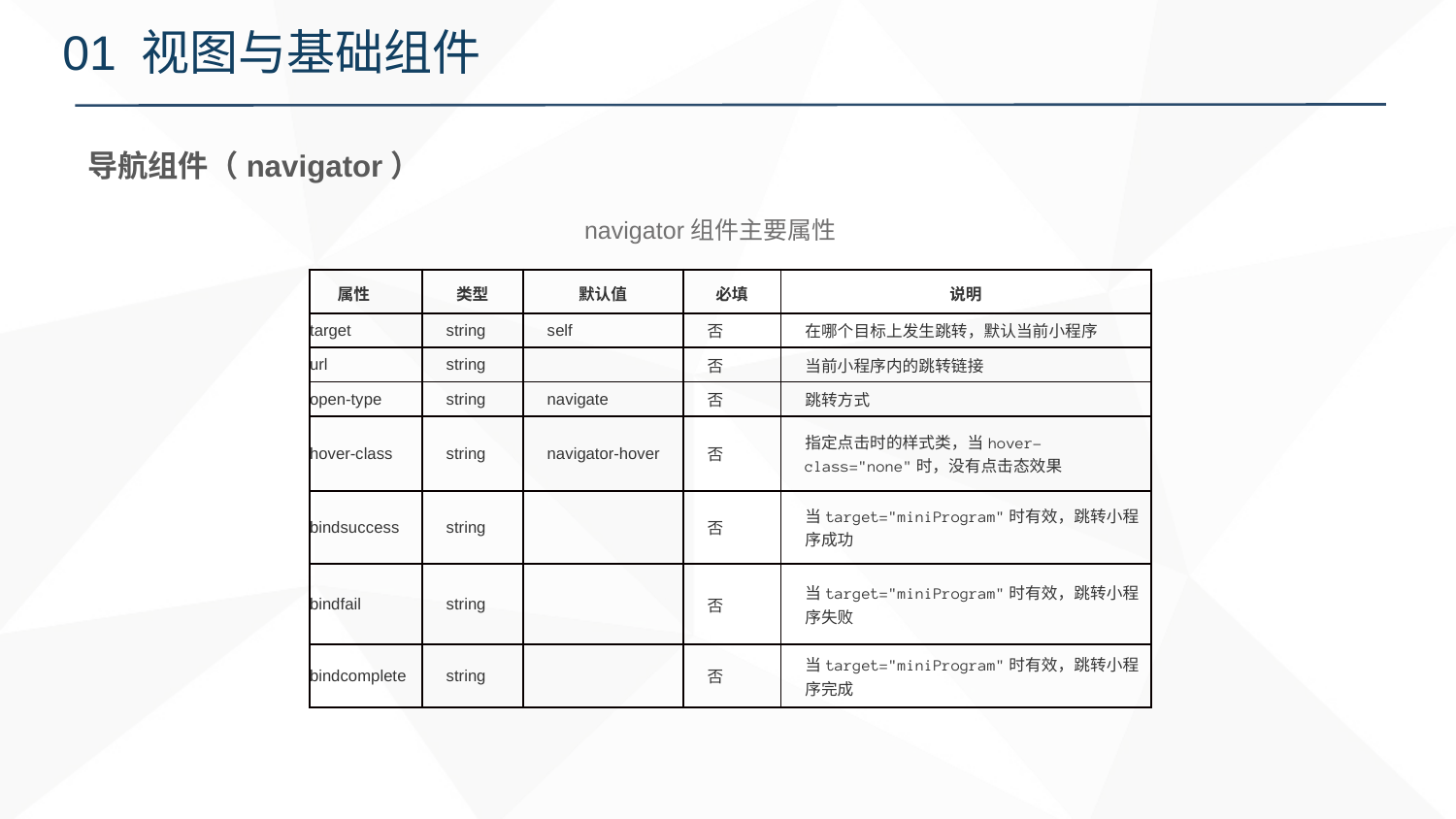

# 01 视图与基础组件
导航组件（navigator）
navigator组件主要属性
| 属性 | 类型 | 默认值 | 必填 | 说明 |
| --- | --- | --- | --- | --- |
| target | string | self | 否 | 在哪个目标上发生跳转，默认当前小程序 |
| url | string |  | 否 | 当前小程序内的跳转链接 |
| open-type | string | navigate | 否 | 跳转方式 |
| hover-class | string | navigator-hover | 否 | 指定点击时的样式类，当hover-class="none"时，没有点击态效果 |
| bindsuccess | string |  | 否 | 当target="miniProgram"时有效，跳转小程序成功 |
| bindfail | string |  | 否 | 当target="miniProgram"时有效，跳转小程序失败 |
| bindcomplete | string |  | 否 | 当target="miniProgram"时有效，跳转小程序完成 |